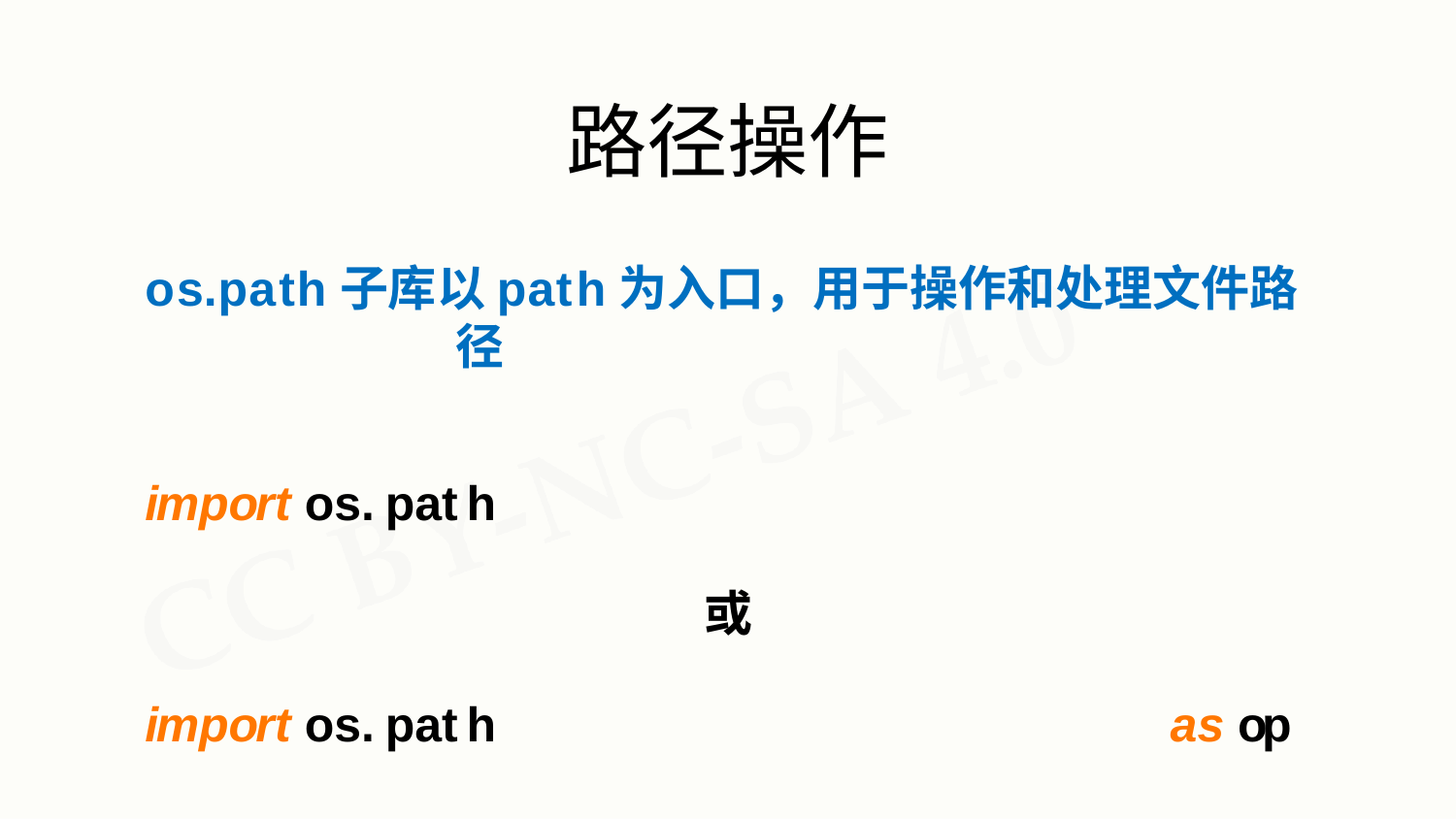

# 路径操作
os.path子库以path为入口，用于操作和处理文件路径

import os.path

或

import os.path	as op